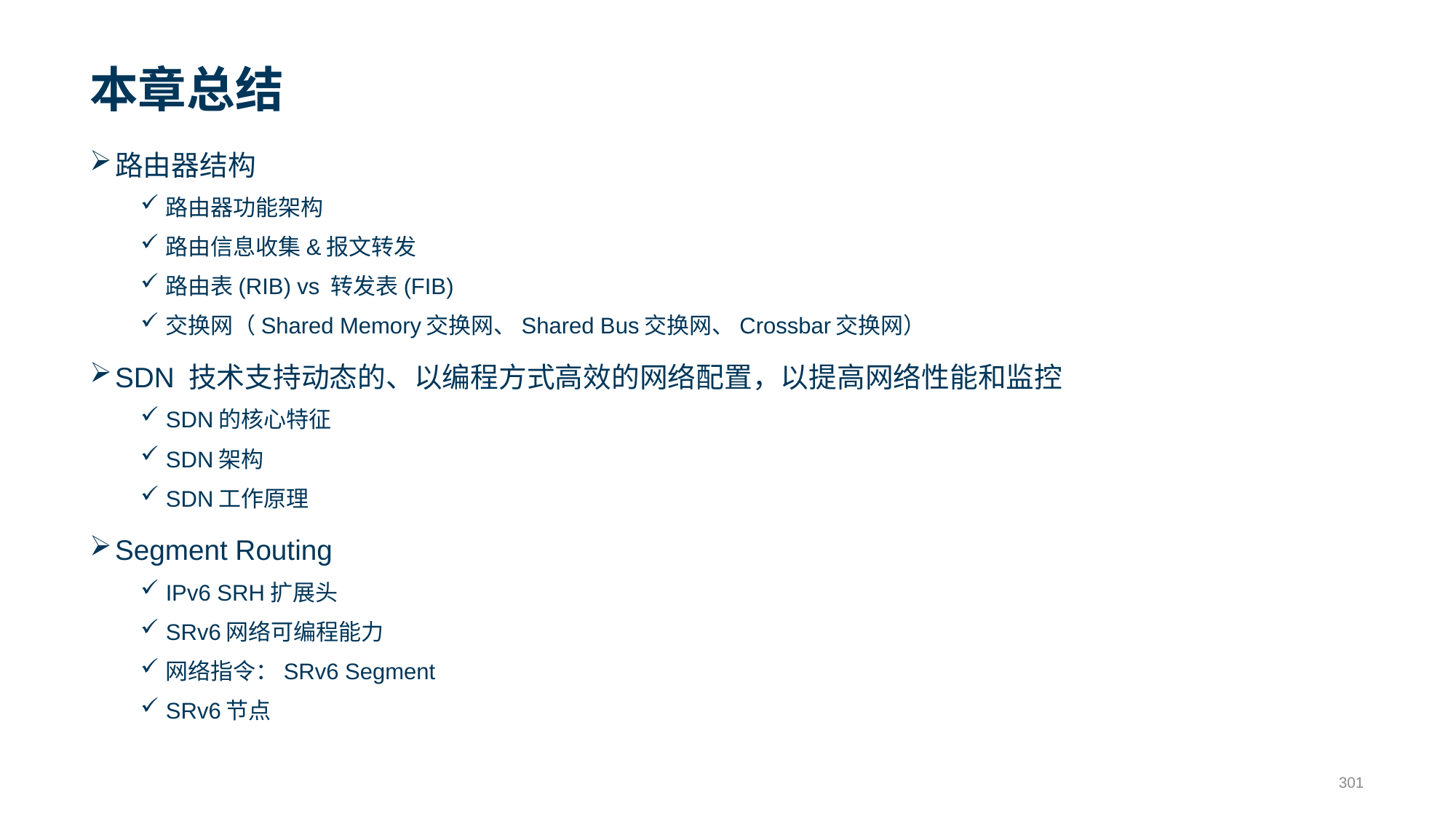

# 本章总结
路由器结构
路由器功能架构
路由信息收集&报文转发
路由表(RIB) vs 转发表(FIB)
交换网（Shared Memory交换网、Shared Bus交换网、Crossbar交换网）
SDN 技术支持动态的、以编程方式高效的网络配置，以提高网络性能和监控
SDN的核心特征
SDN架构
SDN工作原理
Segment Routing
IPv6 SRH扩展头
SRv6网络可编程能力
网络指令：SRv6 Segment
SRv6节点
301